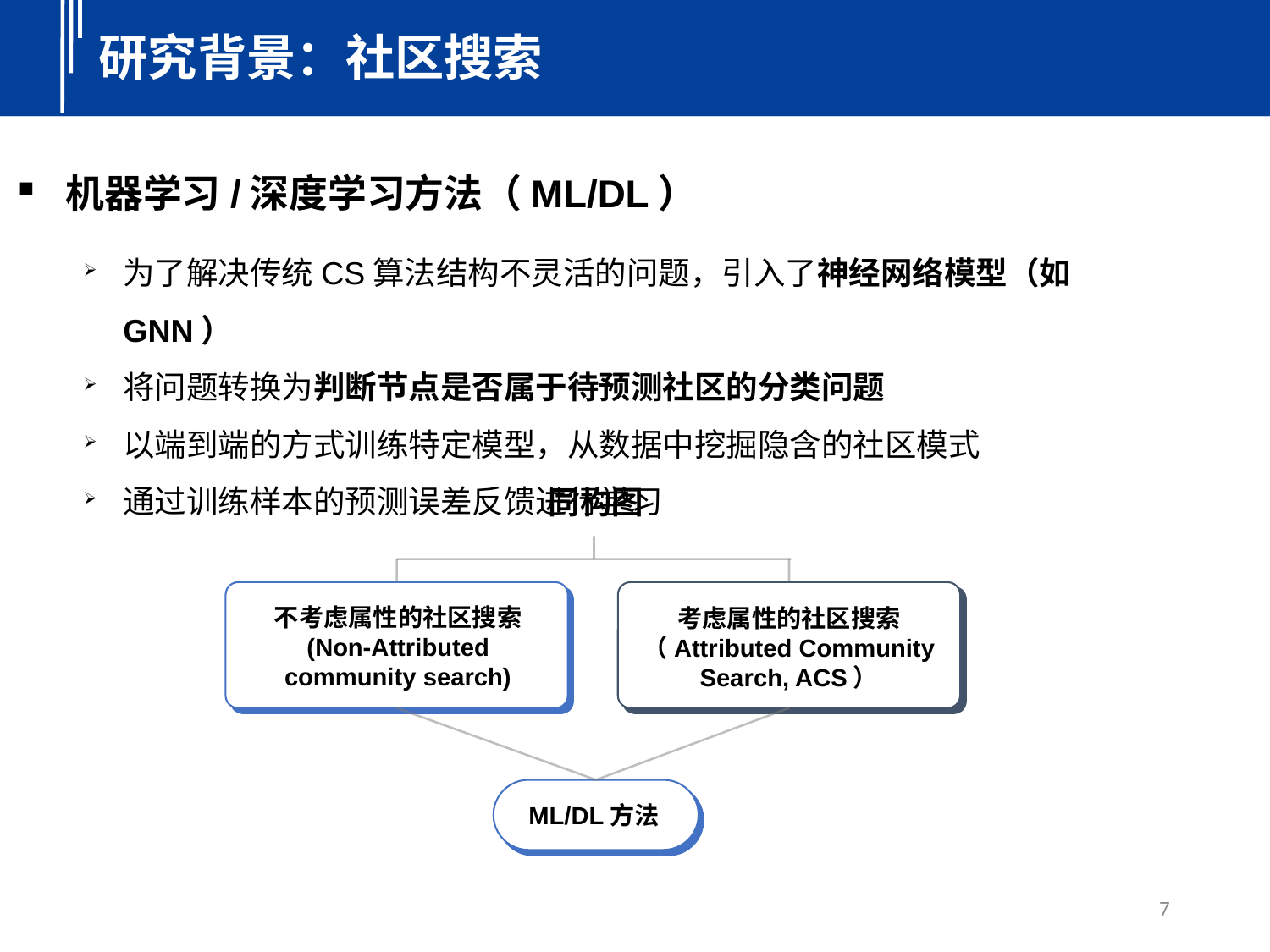

研究背景：社区搜索
机器学习/深度学习方法（ML/DL）
为了解决传统CS算法结构不灵活的问题，引入了神经网络模型（如GNN）
将问题转换为判断节点是否属于待预测社区的分类问题
以端到端的方式训练特定模型，从数据中挖掘隐含的社区模式
通过训练样本的预测误差反馈进行学习
同构图

不考虑属性的社区搜索
(Non-Attributed community search)

考虑属性的社区搜索（Attributed Community Search, ACS）

ML/DL方法
7